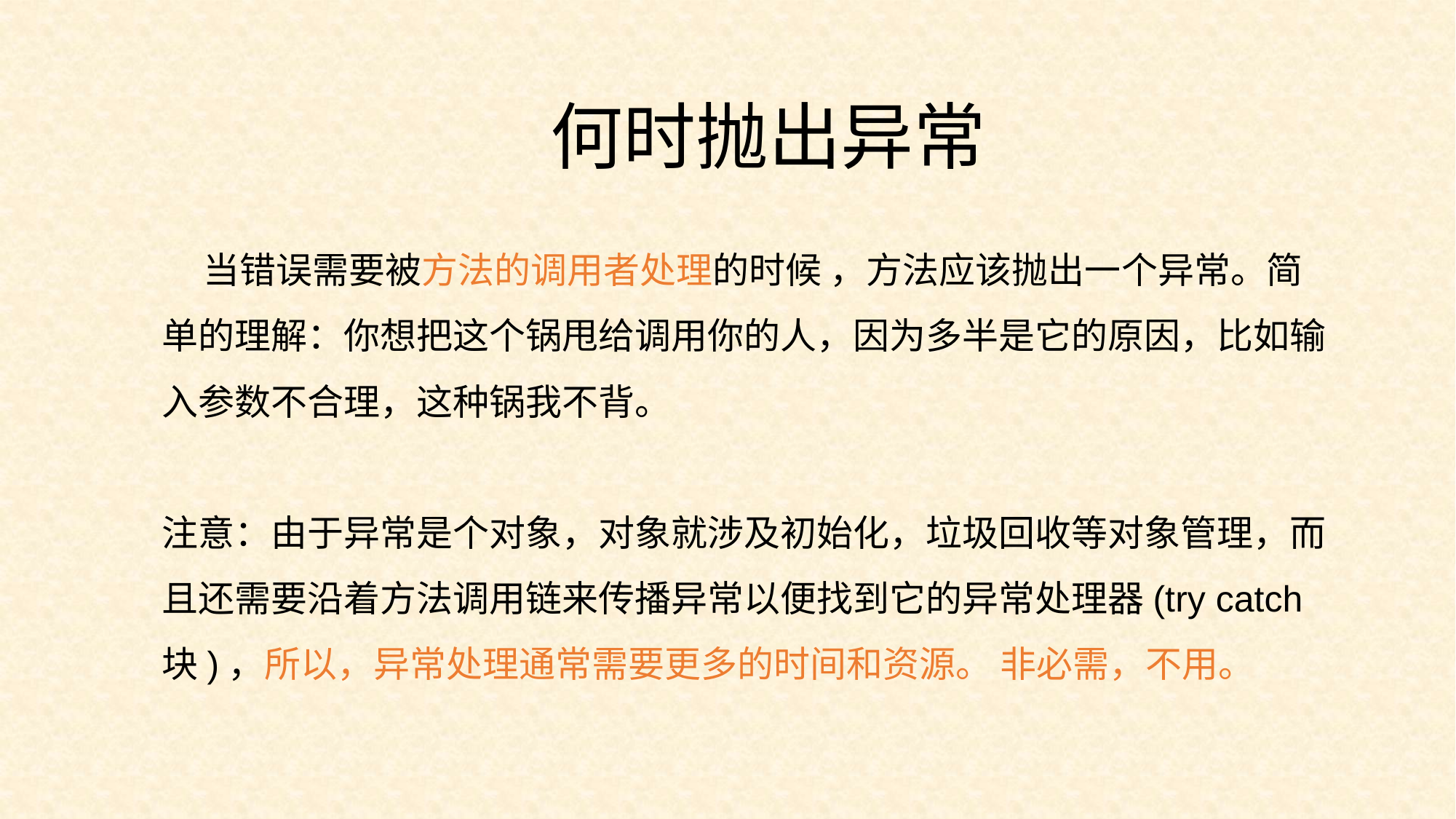

何时抛出异常
    当错误需要被方法的调用者处理的时候 ，方法应该抛出一个异常。简单的理解：你想把这个锅甩给调用你的人，因为多半是它的原因，比如输入参数不合理，这种锅我不背。
注意：由于异常是个对象，对象就涉及初始化，垃圾回收等对象管理，而且还需要沿着方法调用链来传播异常以便找到它的异常处理器(try catch块)，所以，异常处理通常需要更多的时间和资源。 非必需，不用。